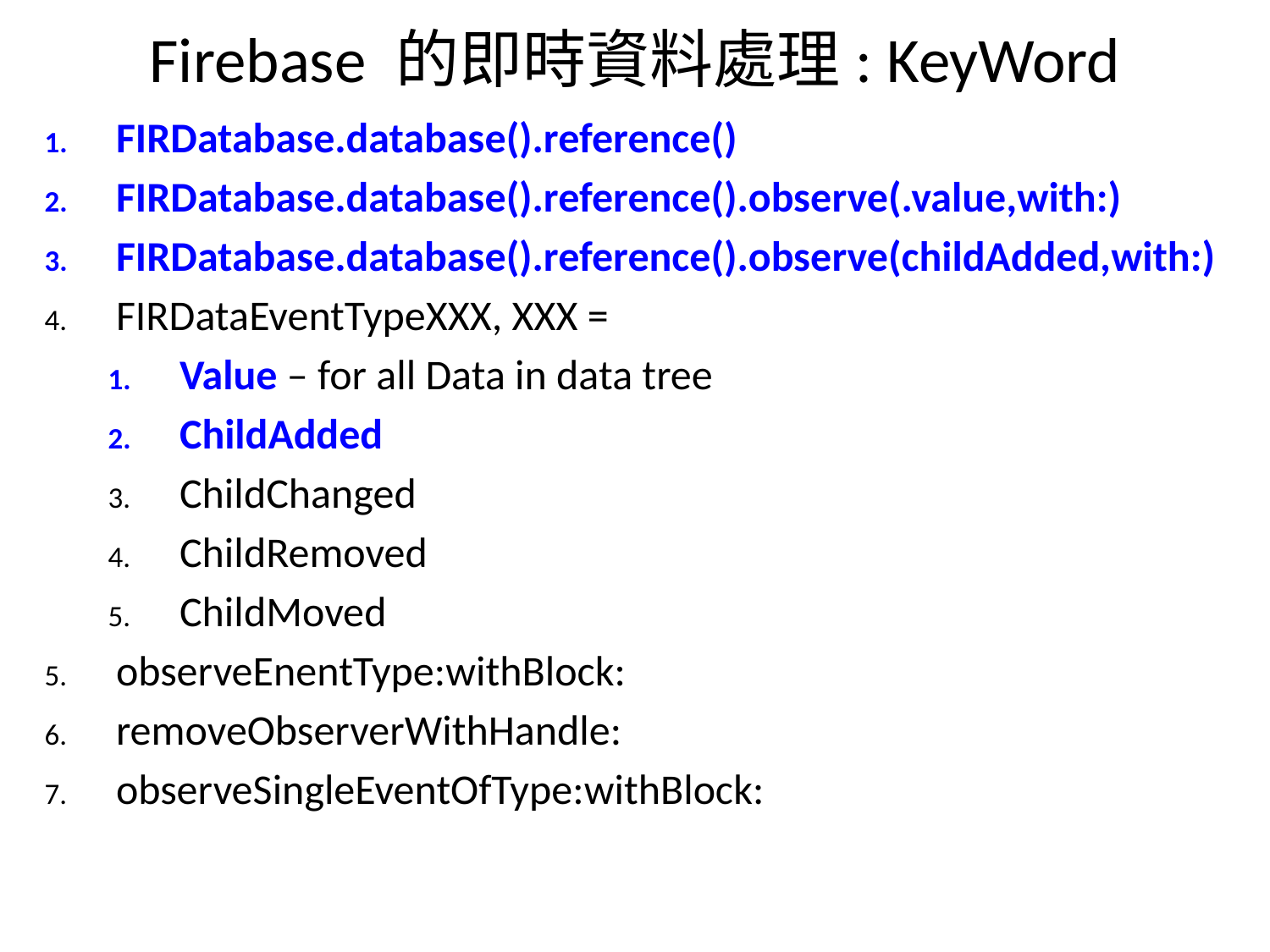

# Firebase 的即時資料處理: KeyWord
FIRDatabase.database().reference()
FIRDatabase.database().reference().observe(.value,with:)
FIRDatabase.database().reference().observe(childAdded,with:)
FIRDataEventTypeXXX, XXX =
Value – for all Data in data tree
ChildAdded
ChildChanged
ChildRemoved
ChildMoved
observeEnentType:withBlock:
removeObserverWithHandle:
observeSingleEventOfType:withBlock: